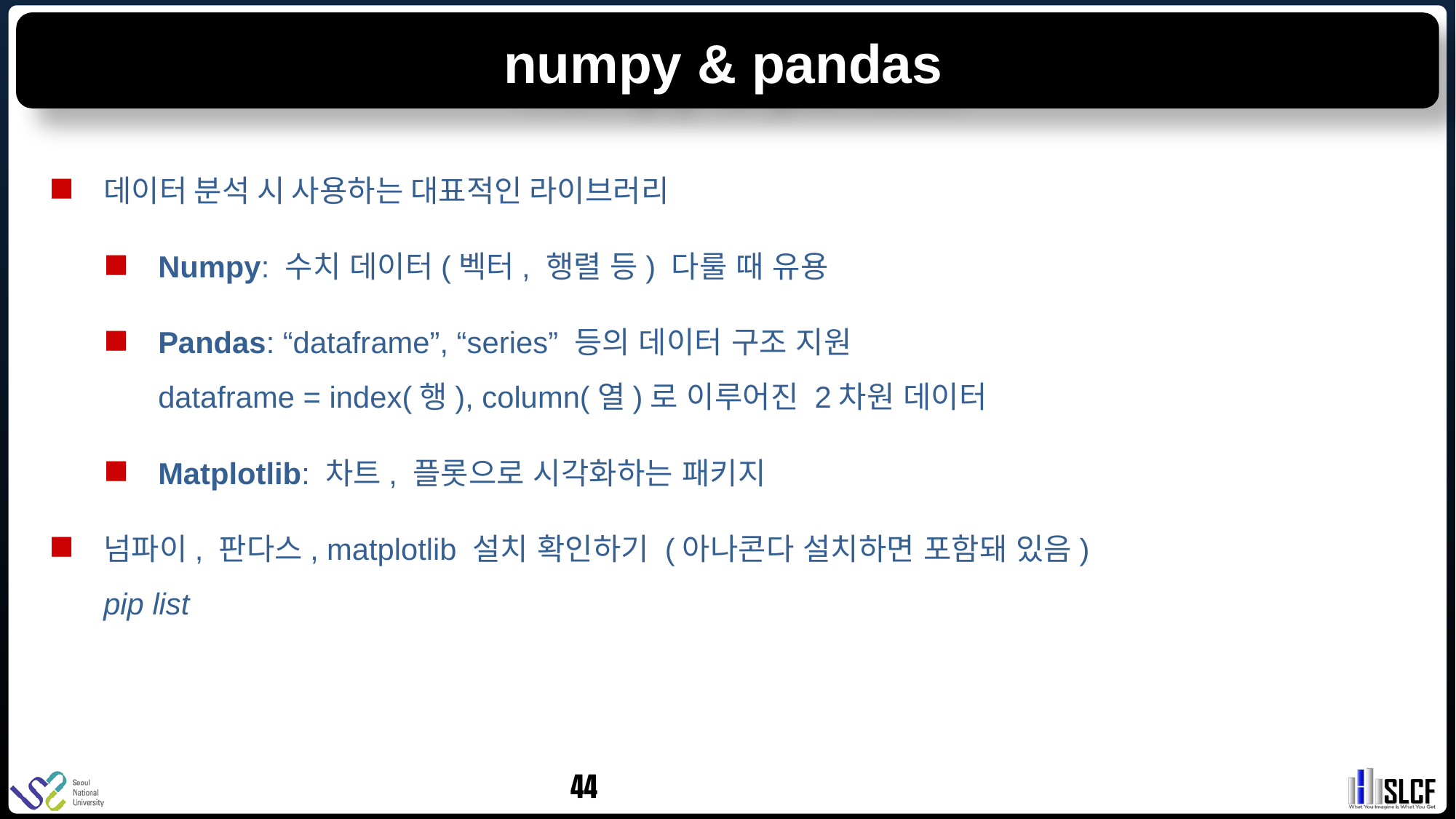

# numpy & pandas
데이터 분석 시 사용하는 대표적인 라이브러리
Numpy: 수치 데이터(벡터, 행렬 등) 다룰 때 유용
Pandas: “dataframe”, “series” 등의 데이터 구조 지원
dataframe = index(행), column(열)로 이루어진 2차원 데이터
Matplotlib: 차트, 플롯으로 시각화하는 패키지
넘파이, 판다스, matplotlib 설치 확인하기 (아나콘다 설치하면 포함돼 있음)
pip list
44